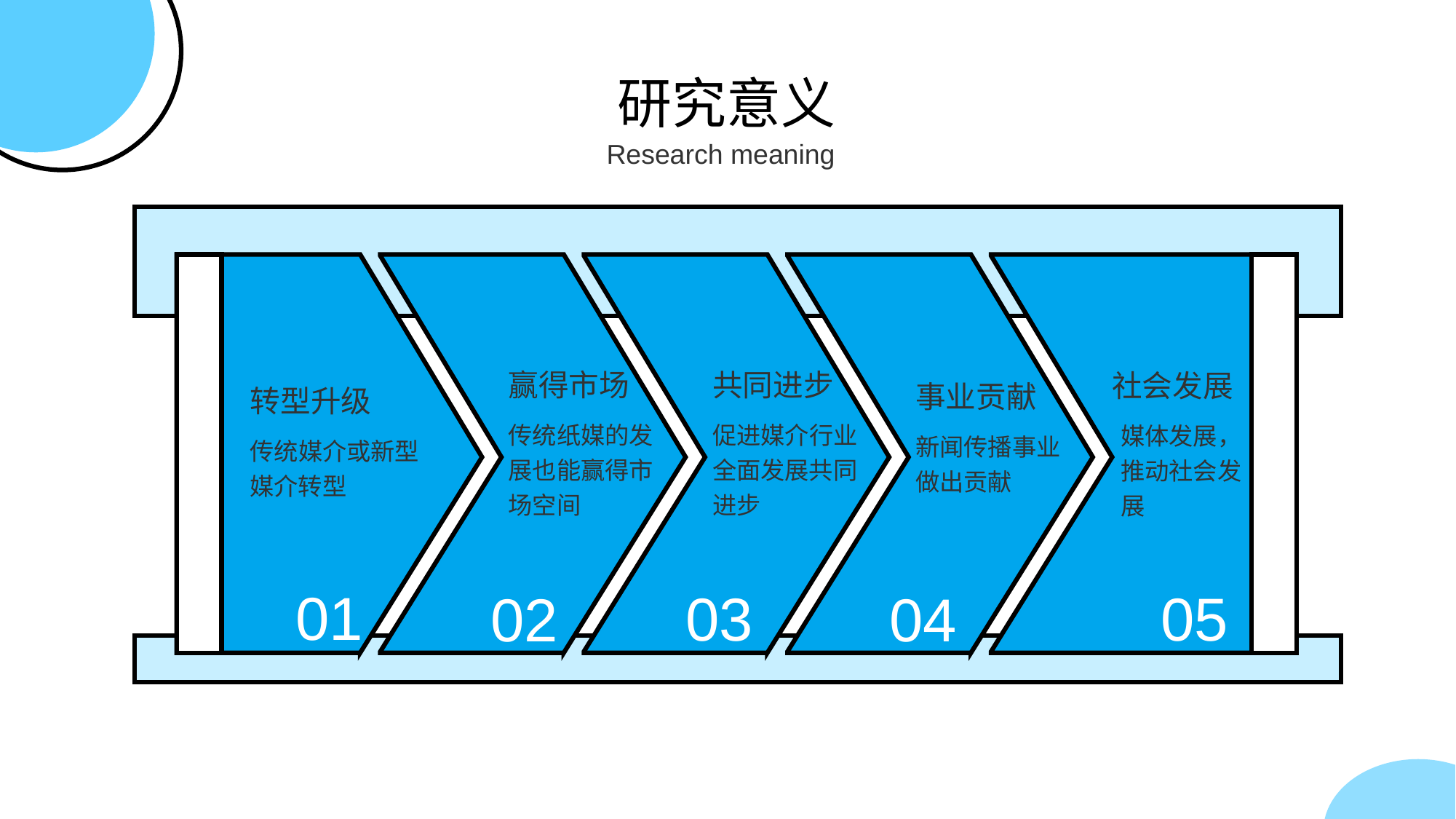

研究意义
Research meaning

赢得市场
共同进步
社会发展
事业贡献
转型升级
传统纸媒的发展也能赢得市场空间
促进媒介行业全面发展共同进步
媒体发展，推动社会发展
新闻传播事业做出贡献
传统媒介或新型媒介转型
01
03
05
02
04